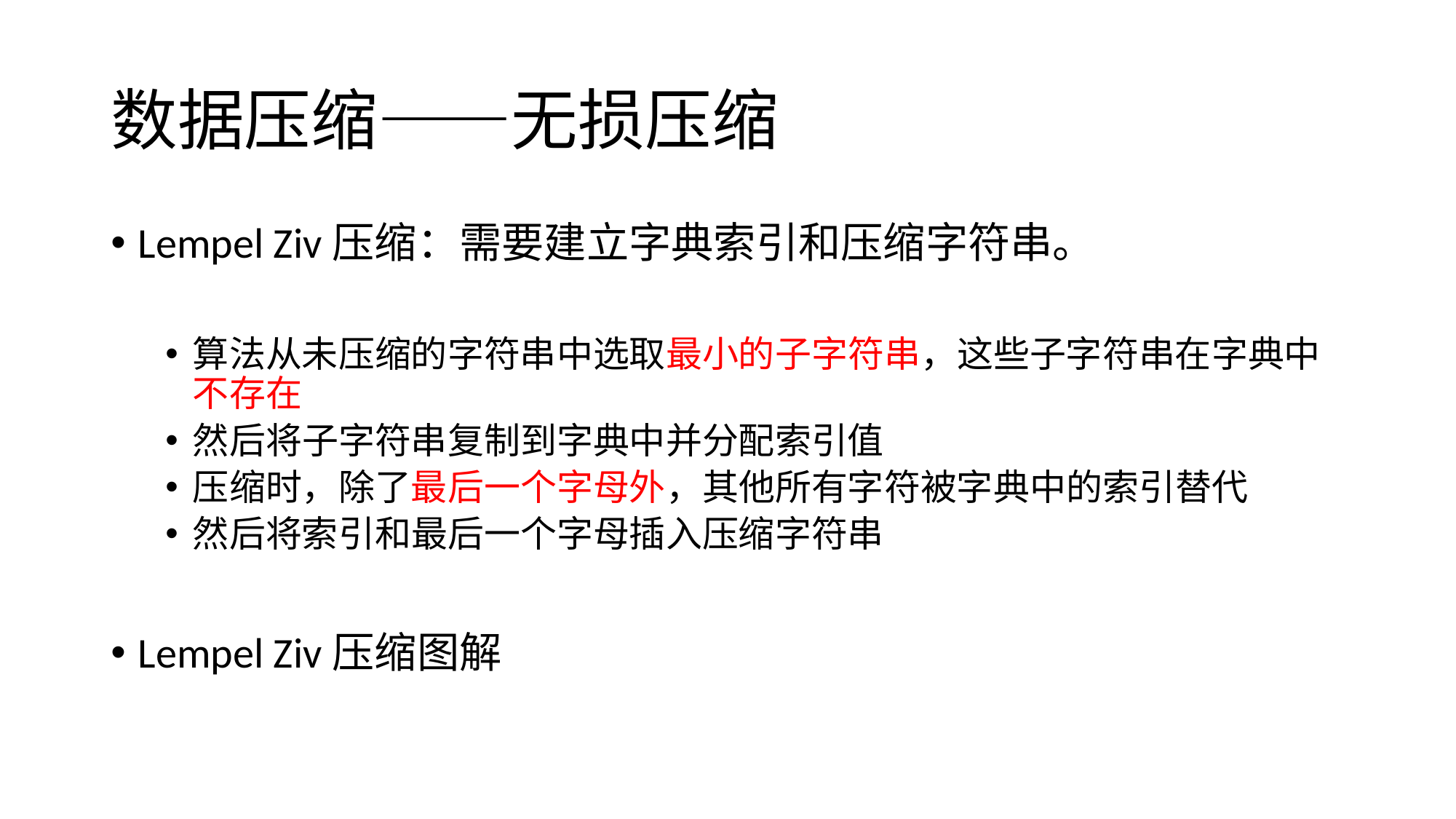

# 数据压缩——无损压缩
Lempel Ziv压缩：需要建立字典索引和压缩字符串。

算法从未压缩的字符串中选取最小的子字符串，这些子字符串在字典中不存在
然后将子字符串复制到字典中并分配索引值
压缩时，除了最后一个字母外，其他所有字符被字典中的索引替代
然后将索引和最后一个字母插入压缩字符串

Lempel Ziv压缩图解